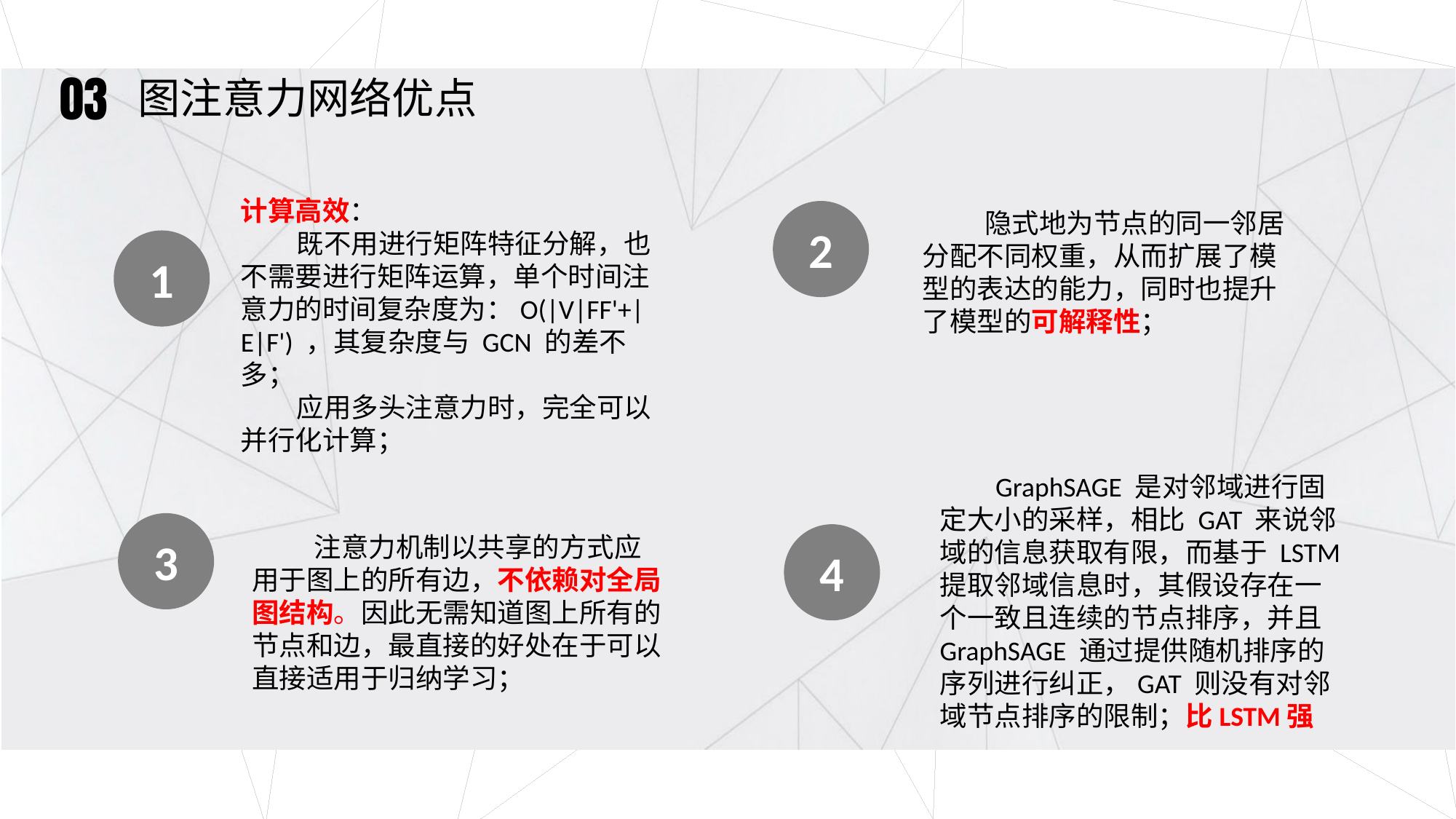

图注意力网络优点
03
计算高效：
        既不用进行矩阵特征分解，也不需要进行矩阵运算，单个时间注意力的时间复杂度为：O(|V|FF'+|E|F') ，其复杂度与 GCN 的差不多；
        应用多头注意力时，完全可以并行化计算；

         隐式地为节点的同一邻居分配不同权重，从而扩展了模型的表达的能力，同时也提升了模型的可解释性；
2

1
         GraphSAGE 是对邻域进行固定大小的采样，相比 GAT 来说邻域的信息获取有限，而基于 LSTM 提取邻域信息时，其假设存在一个一致且连续的节点排序，并且 GraphSAGE 通过提供随机排序的序列进行纠正，GAT 则没有对邻域节点排序的限制；比LSTM强

         注意力机制以共享的方式应用于图上的所有边，不依赖对全局图结构。因此无需知道图上所有的节点和边，最直接的好处在于可以直接适用于归纳学习；
3
4